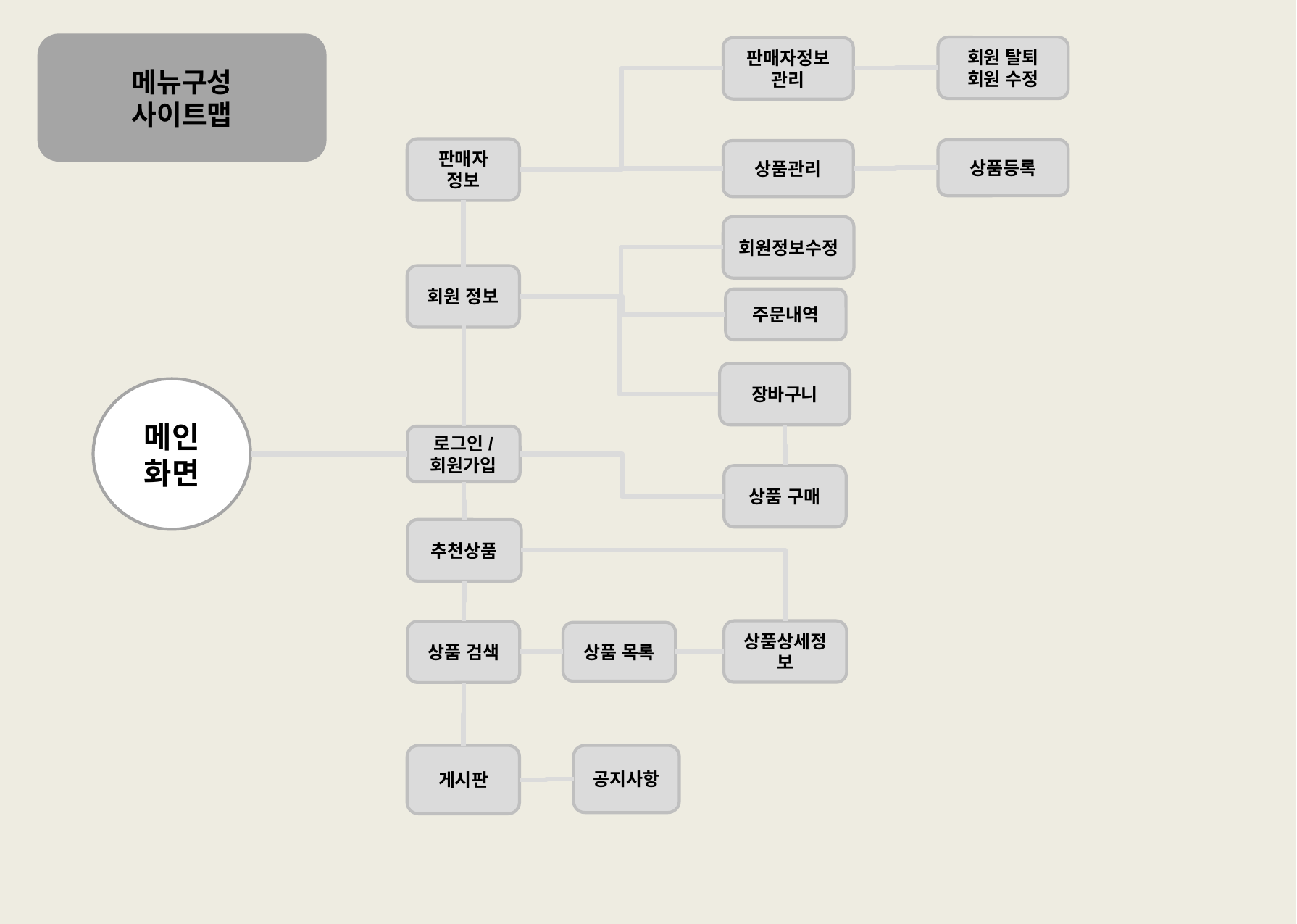

메뉴구성
사이트맵
회원 탈퇴
회원 수정
판매자정보
관리
판매자
정보
상품등록
상품관리
회원정보수정
회원 정보
주문내역
장바구니
메인
화면
로그인/
회원가입
상품 구매
추천상품
상품상세정보
상품 검색
상품 목록
게시판
공지사항